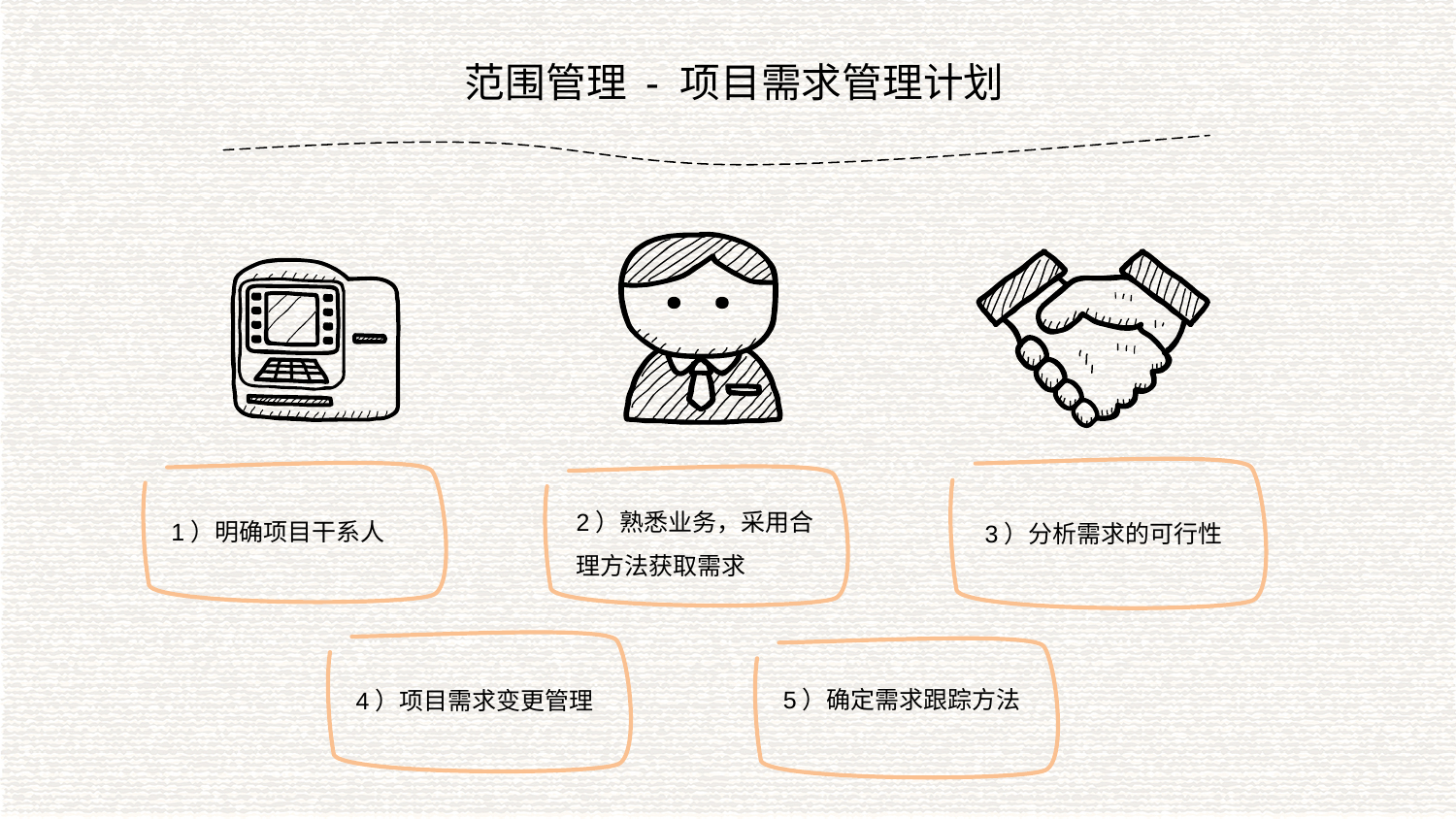

范围管理 - 项目需求管理计划

2）熟悉业务，采用合理方法获取需求
1）明确项目干系人

3）分析需求的可行性

5）确定需求跟踪方法
4）项目需求变更管理